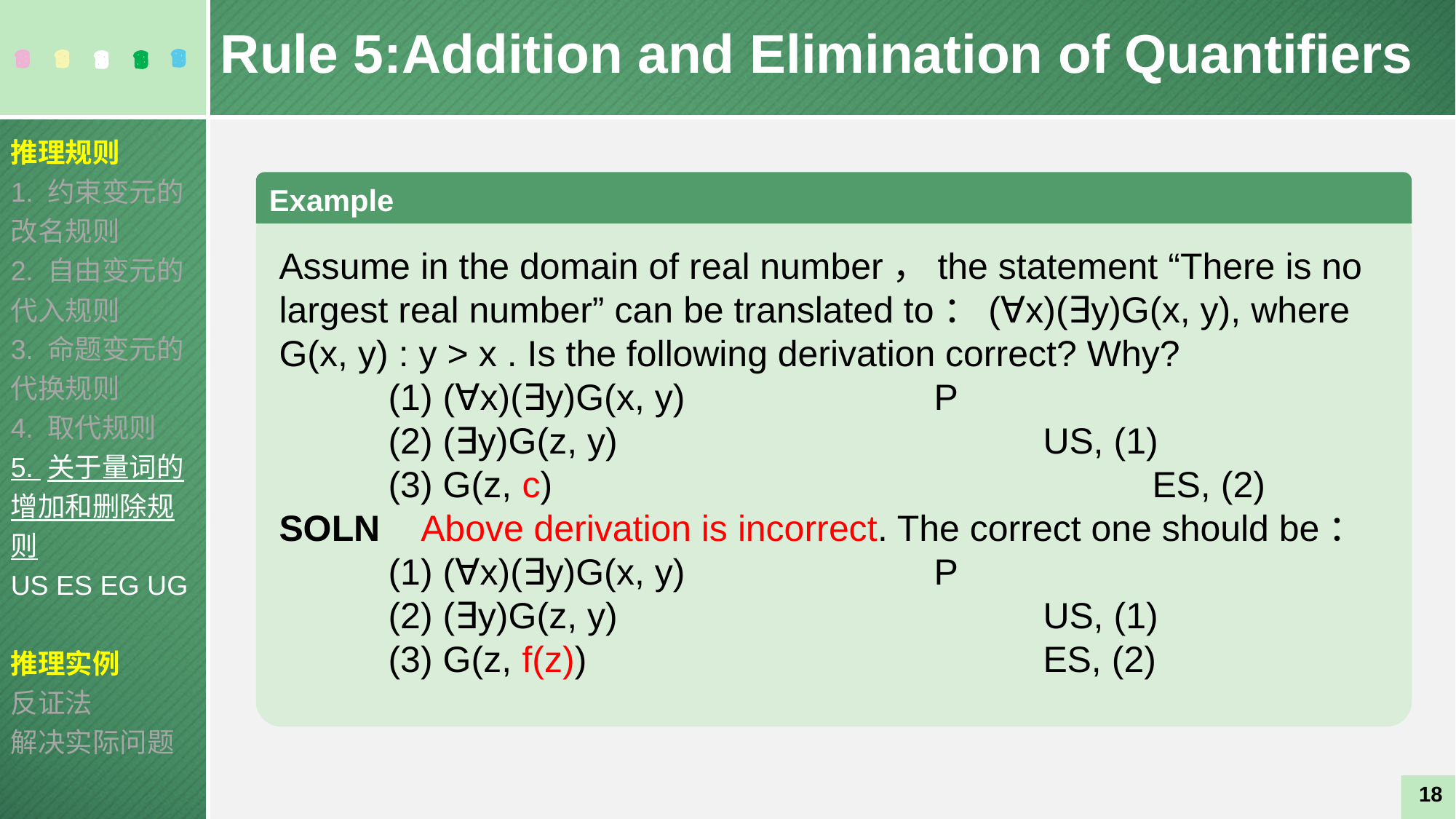

Rule 5:Addition and Elimination of Quantifiers

推理规则
1. 约束变元的改名规则
2. 自由变元的代入规则
3. 命题变元的代换规则
4. 取代规则
5. 关于量词的增加和删除规则
US ES EG UG

推理实例
反证法
解决实际问题

Example

Assume in the domain of real number，the statement “There is no largest real number” can be translated to：(∀x)(∃y)G(x, y), where G(x, y) : y > x . Is the following derivation correct? Why?
  	(1) (∀x)(∃y)G(x, y) 			P
  	(2) (∃y)G(z, y) 				US, (1)
  	(3) G(z, c)						ES, (2)
SOLN    Above derivation is incorrect. The correct one should be：
  	(1) (∀x)(∃y)G(x, y) 			P
  	(2) (∃y)G(z, y) 				US, (1)
  	(3) G(z, f(z)) 					ES, (2)

18